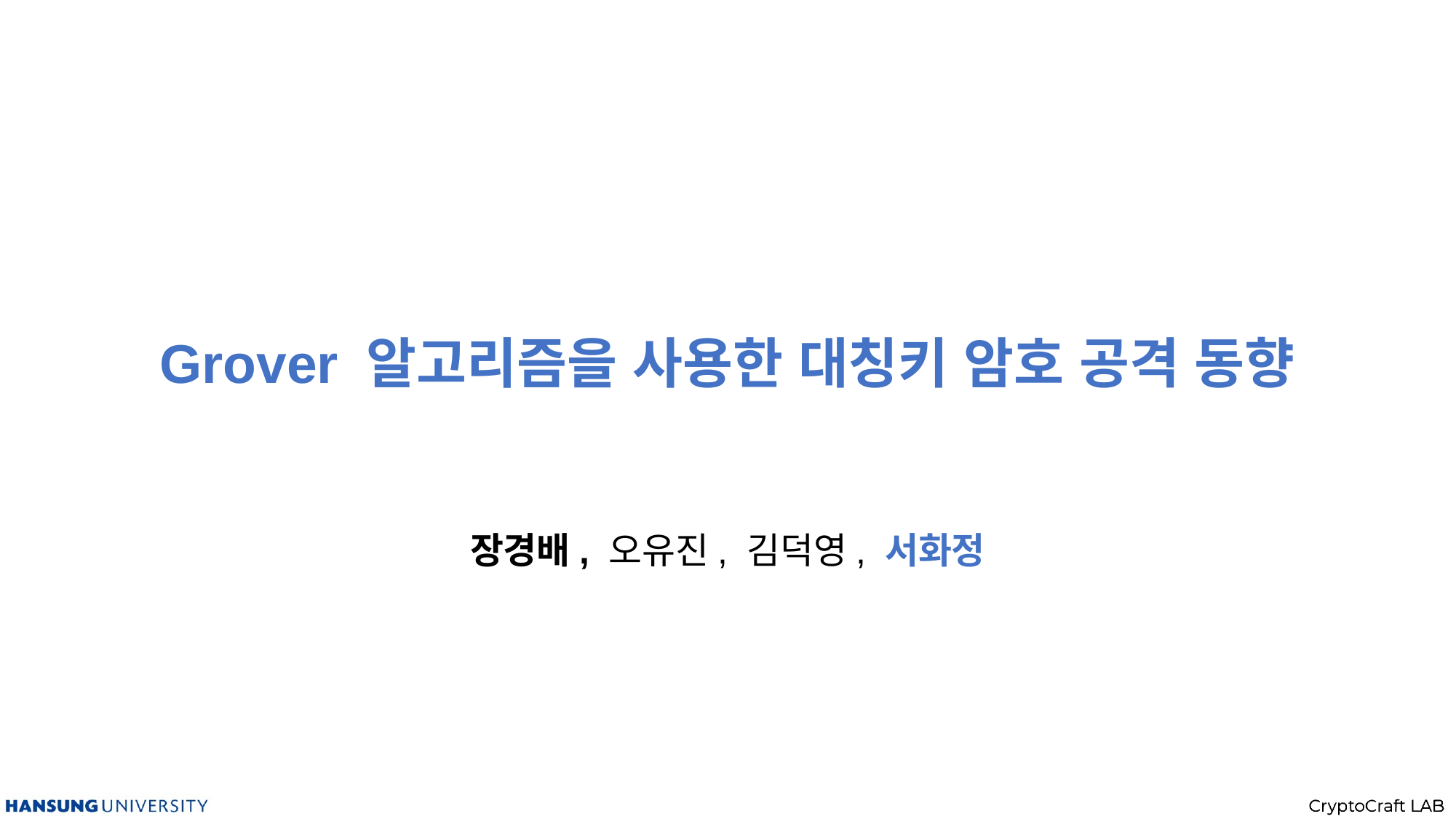

# Grover 알고리즘을 사용한 대칭키 암호 공격 동향
장경배, 오유진, 김덕영, 서화정